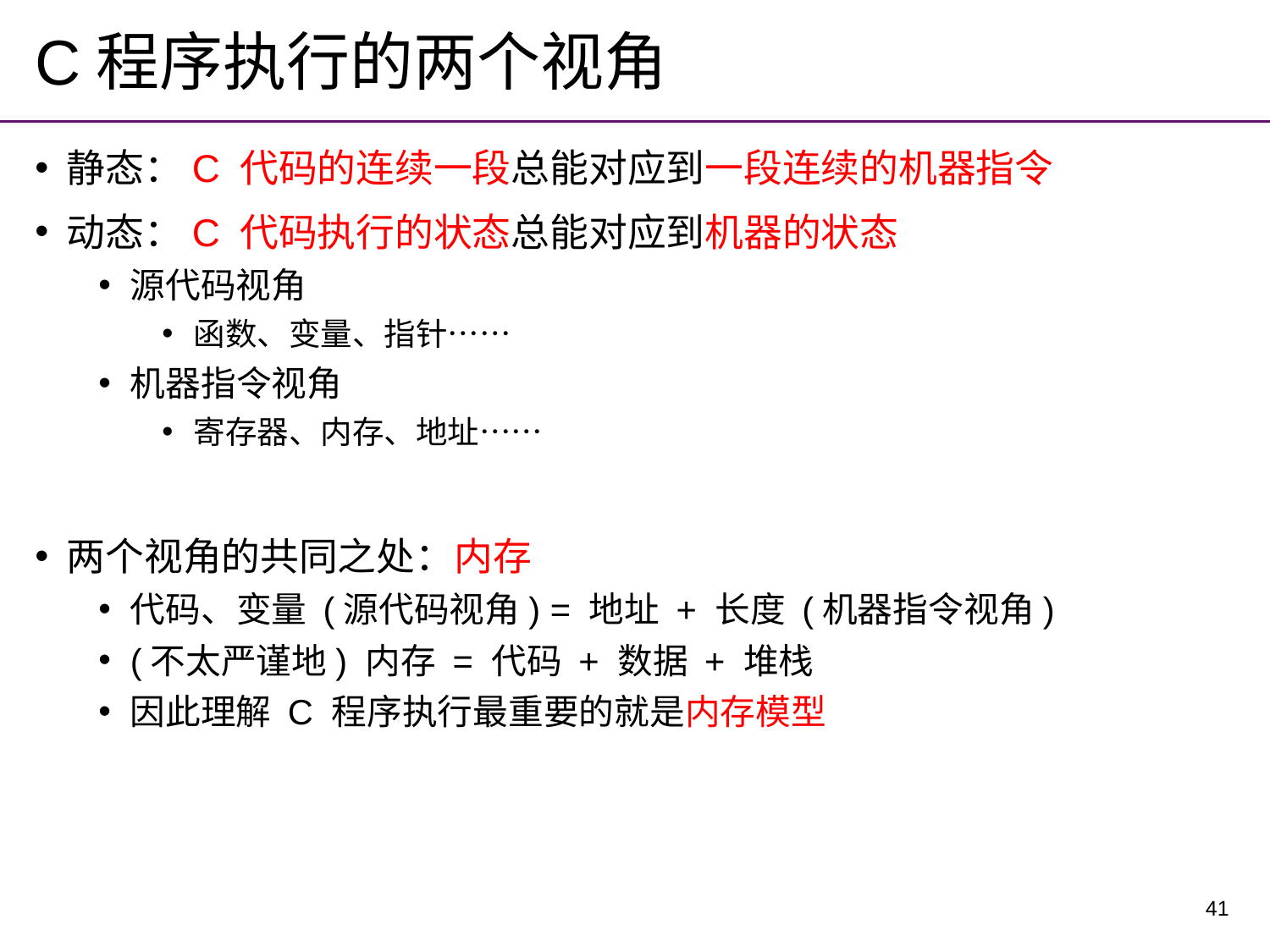

# C程序执行的两个视角
静态：C 代码的连续一段总能对应到一段连续的机器指令
动态：C 代码执行的状态总能对应到机器的状态
源代码视角
函数、变量、指针……
机器指令视角
寄存器、内存、地址……

两个视角的共同之处：内存
代码、变量 (源代码视角) = 地址 + 长度 (机器指令视角)
(不太严谨地) 内存 = 代码 + 数据 + 堆栈
因此理解 C 程序执行最重要的就是内存模型
41